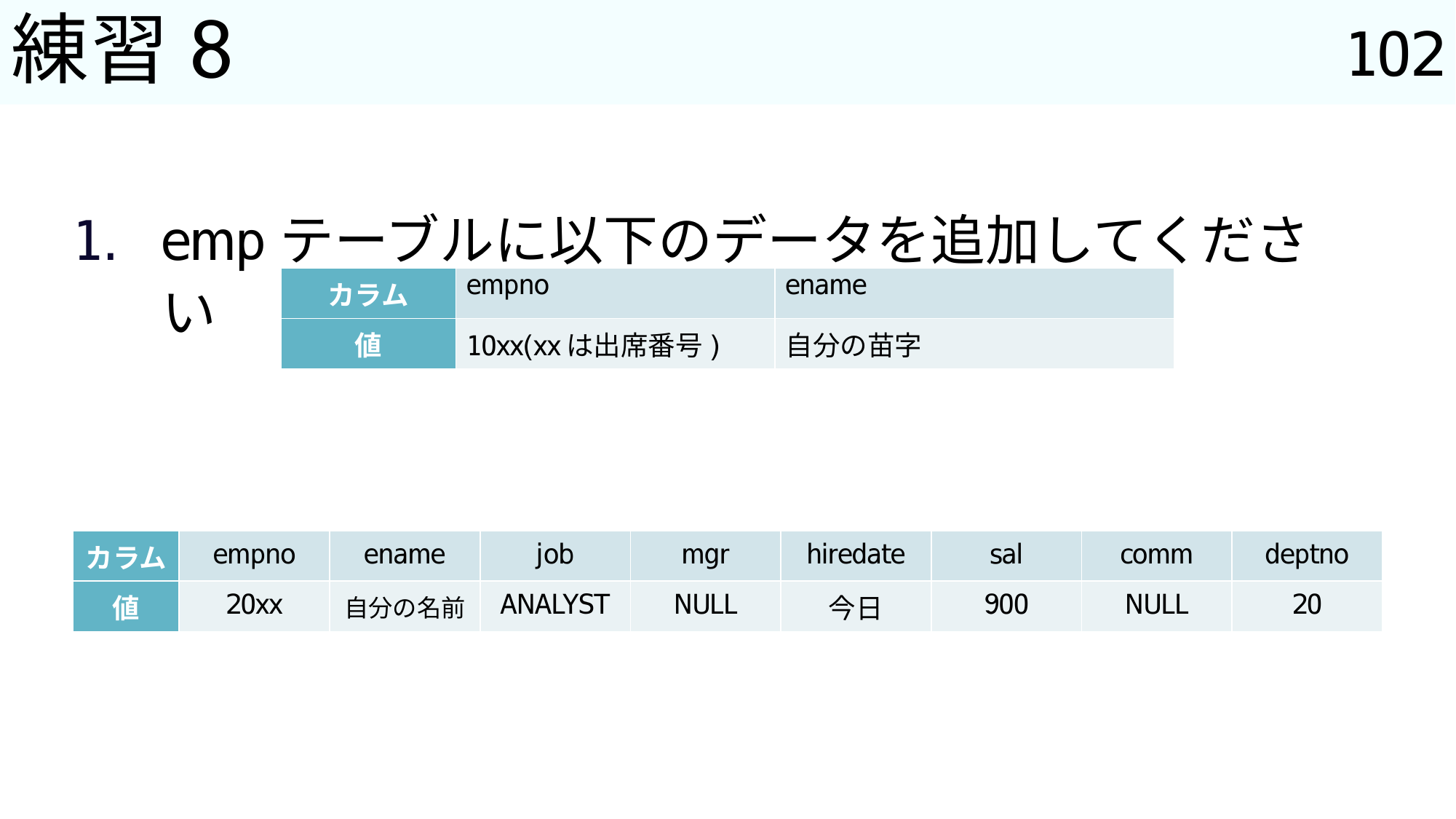

102
# 練習8
empテーブルに以下のデータを追加してください

続けて以下のデータも追加してください
| カラム | empno | ename |
| --- | --- | --- |
| 値 | 10xx(xxは出席番号) | 自分の苗字 |
| カラム | empno | ename | job | mgr | hiredate | sal | comm | deptno |
| --- | --- | --- | --- | --- | --- | --- | --- | --- |
| 値 | 20xx | 自分の名前 | ANALYST | NULL | 今日 | 900 | NULL | 20 |